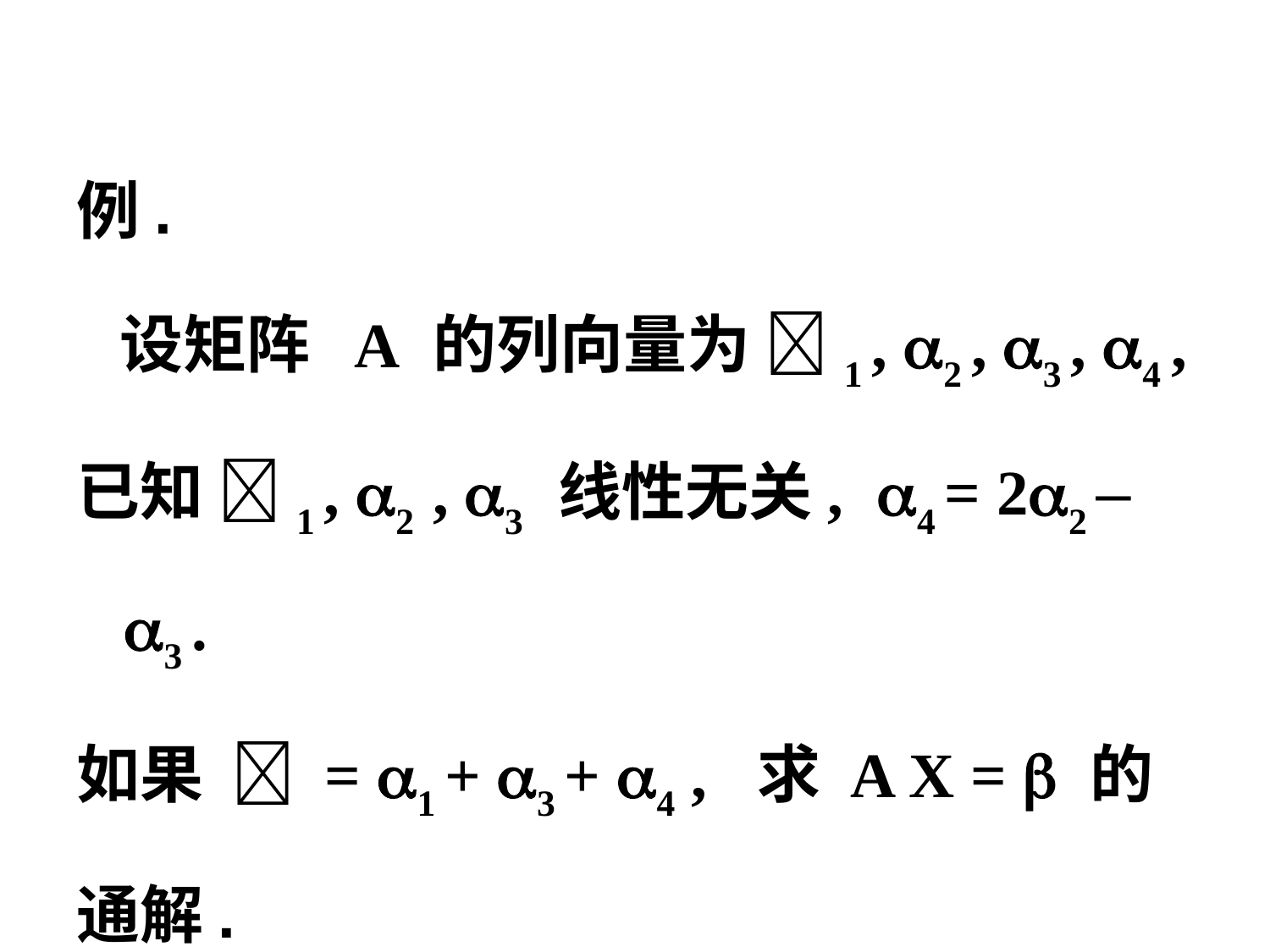

例.
  设矩阵  A 的列向量为 α1 , α2 , α3 , α4 ,
已知 α1 , α2  , α3  线性无关,  α4 = 2α2 – α3 .
如果  β = α1 + α3 + α4 ,  求 A X = β 的
通解.